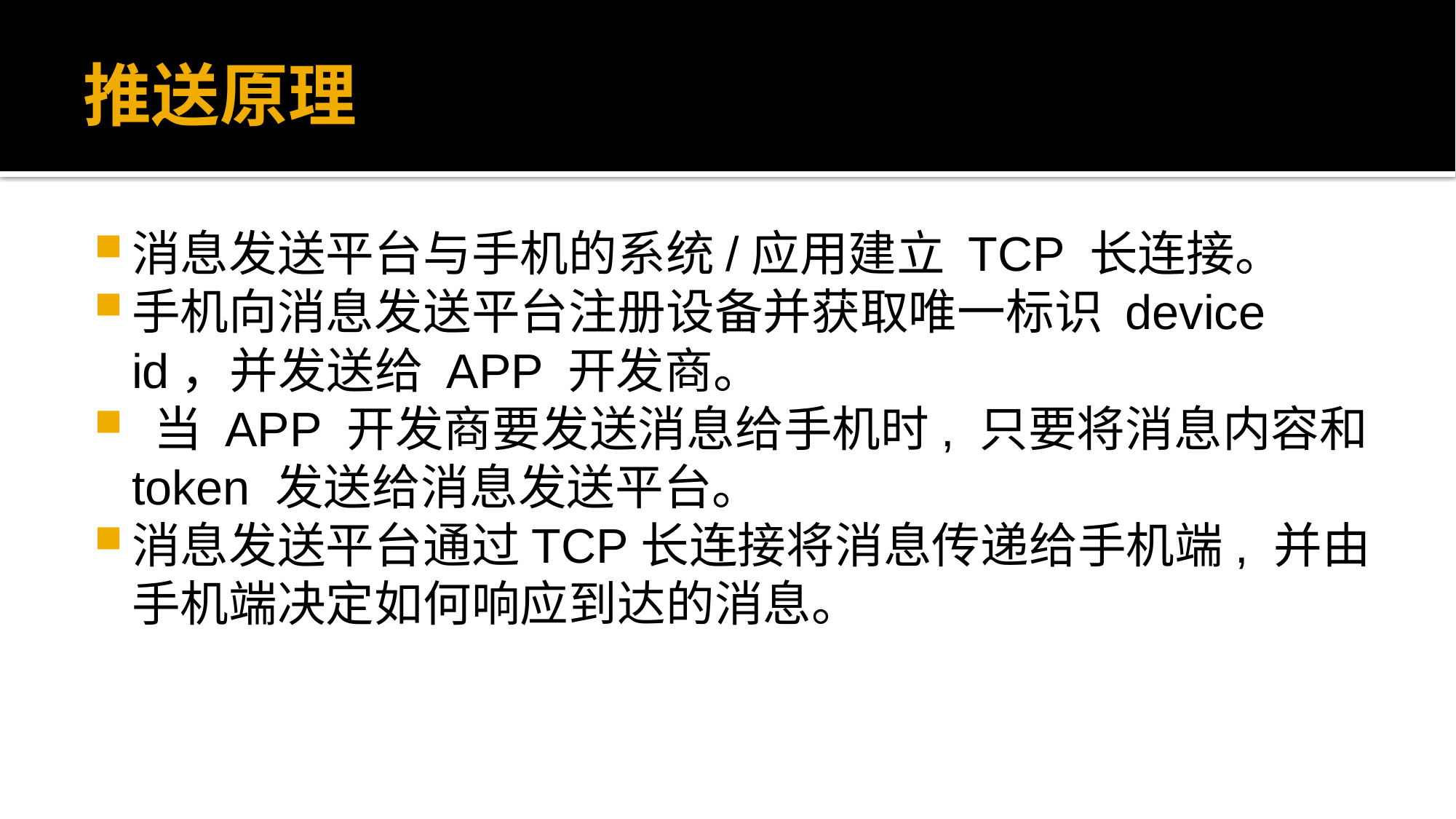

# 推送原理
消息发送平台与手机的系统/应用建立 TCP 长连接。
手机向消息发送平台注册设备并获取唯一标识 device id，并发送给 APP 开发商。
 当 APP 开发商要发送消息给手机时, 只要将消息内容和 token 发送给消息发送平台。
消息发送平台通过TCP长连接将消息传递给手机端, 并由手机端决定如何响应到达的消息。